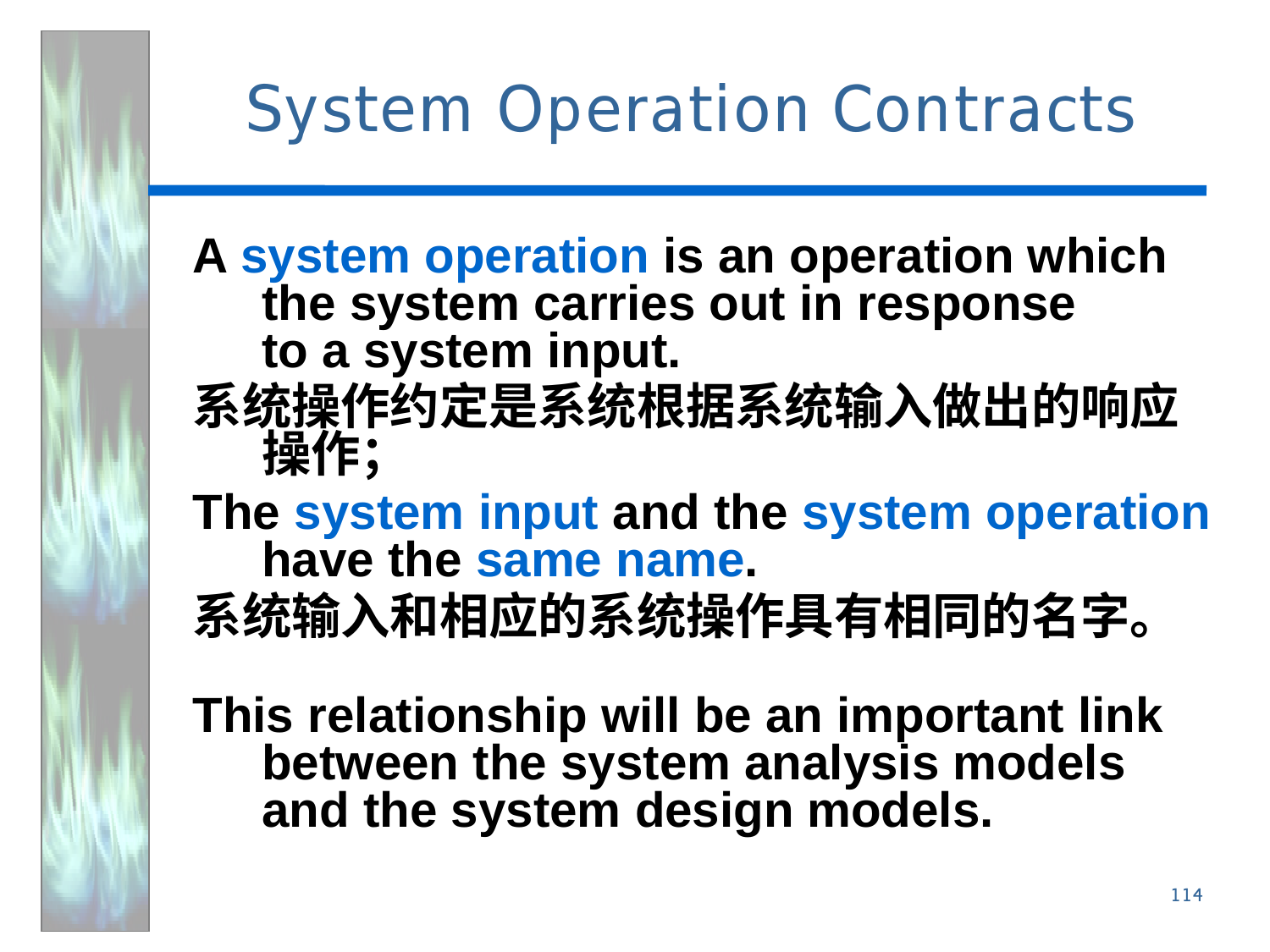

# System Operation Contracts
A system operation is an operation which the system carries out in response
to a system input.
系统操作约定是系统根据系统输入做出的响应操作；
The system input and the system operation have the same name.
系统输入和相应的系统操作具有相同的名字。

This relationship will be an important link between the system analysis models and the system design models.
114